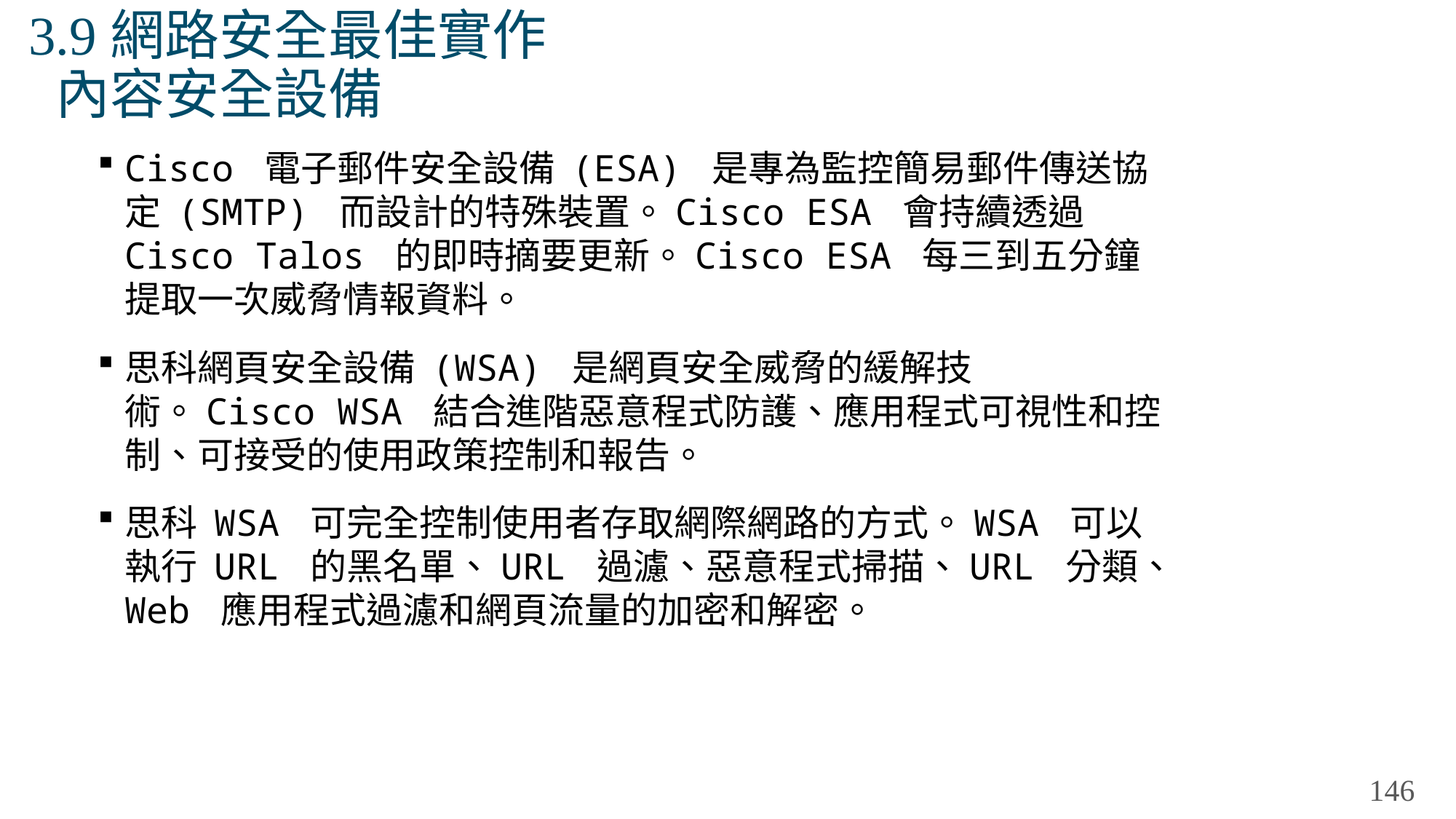

# 3.9網路安全最佳實作 內容安全設備
Cisco 電子郵件安全設備 (ESA) 是專為監控簡易郵件傳送協定 (SMTP) 而設計的特殊裝置。Cisco ESA 會持續透過 Cisco Talos 的即時摘要更新。Cisco ESA 每三到五分鐘提取一次威脅情報資料。
思科網頁安全設備 (WSA) 是網頁安全威脅的緩解技術。Cisco WSA 結合進階惡意程式防護、應用程式可視性和控制、可接受的使用政策控制和報告。
思科 WSA 可完全控制使用者存取網際網路的方式。WSA 可以執行 URL 的黑名單、URL 過濾、惡意程式掃描、URL 分類、Web 應用程式過濾和網頁流量的加密和解密。
146